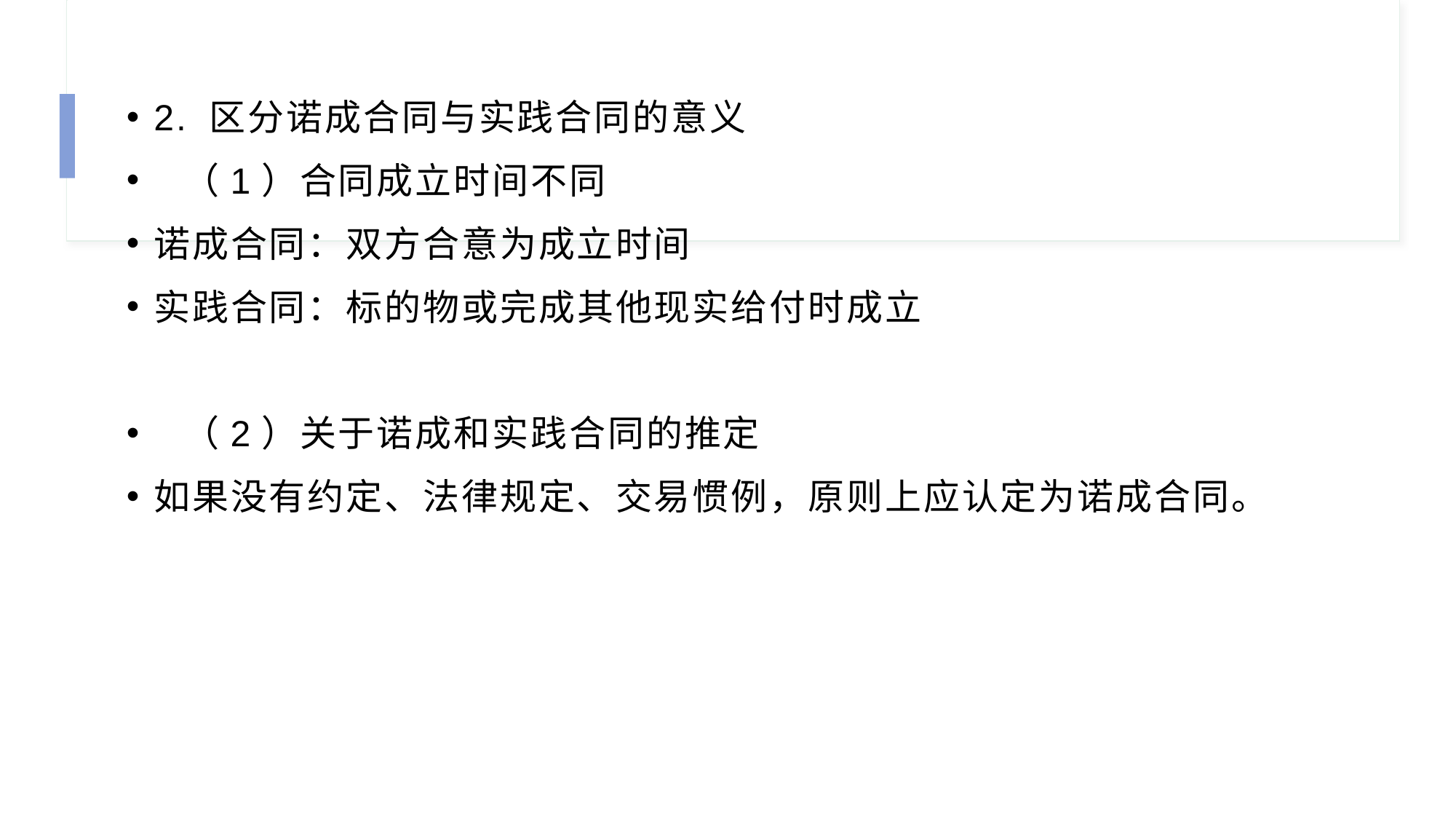

2. 区分诺成合同与实践合同的意义
  （1）合同成立时间不同
诺成合同：双方合意为成立时间
实践合同：标的物或完成其他现实给付时成立

  （2）关于诺成和实践合同的推定
如果没有约定、法律规定、交易惯例，原则上应认定为诺成合同。